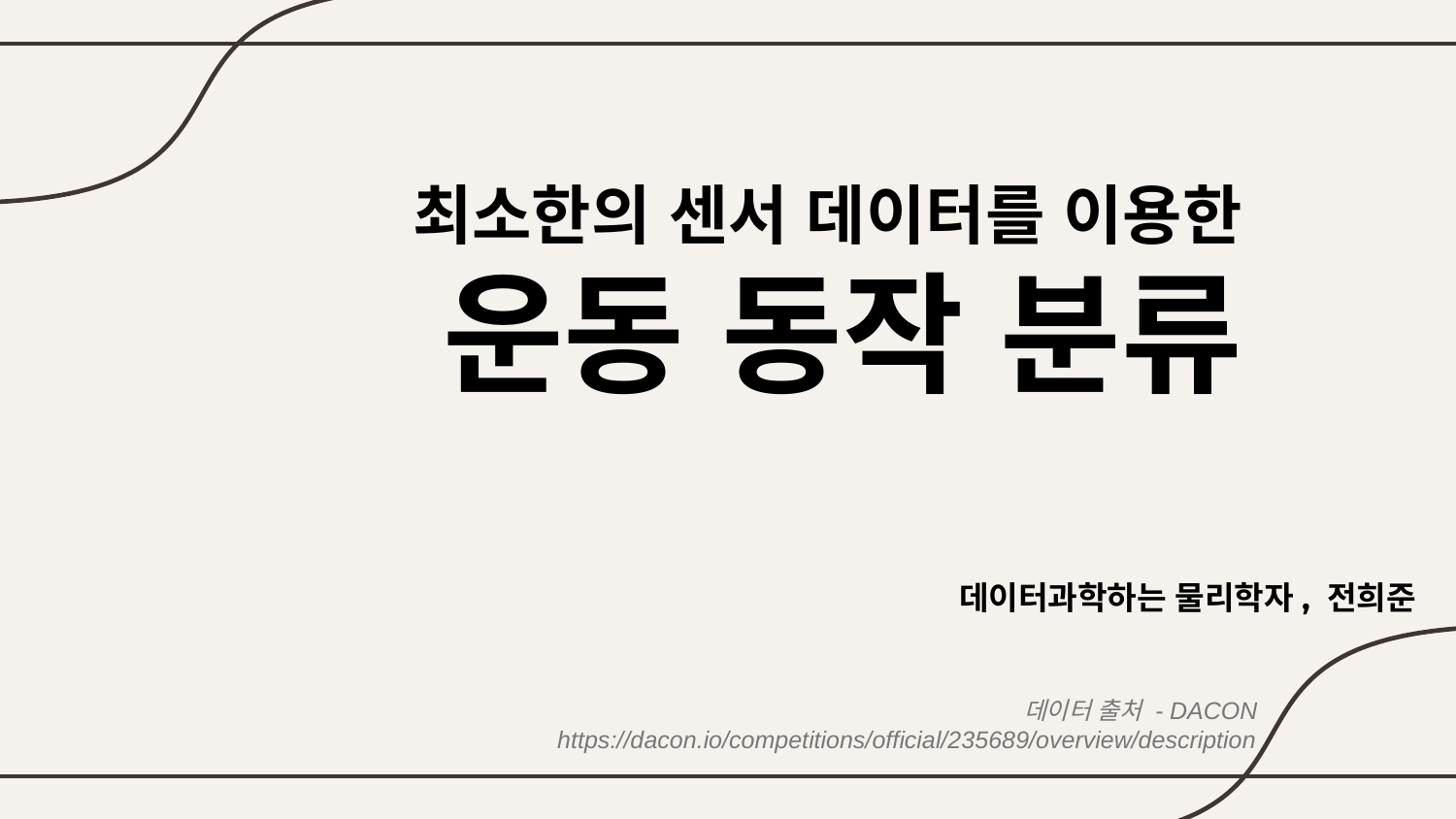

# 최소한의 센서 데이터를 이용한 운동 동작 분류
데이터과학하는 물리학자, 전희준
데이터 출처 - DACON
https://dacon.io/competitions/official/235689/overview/description